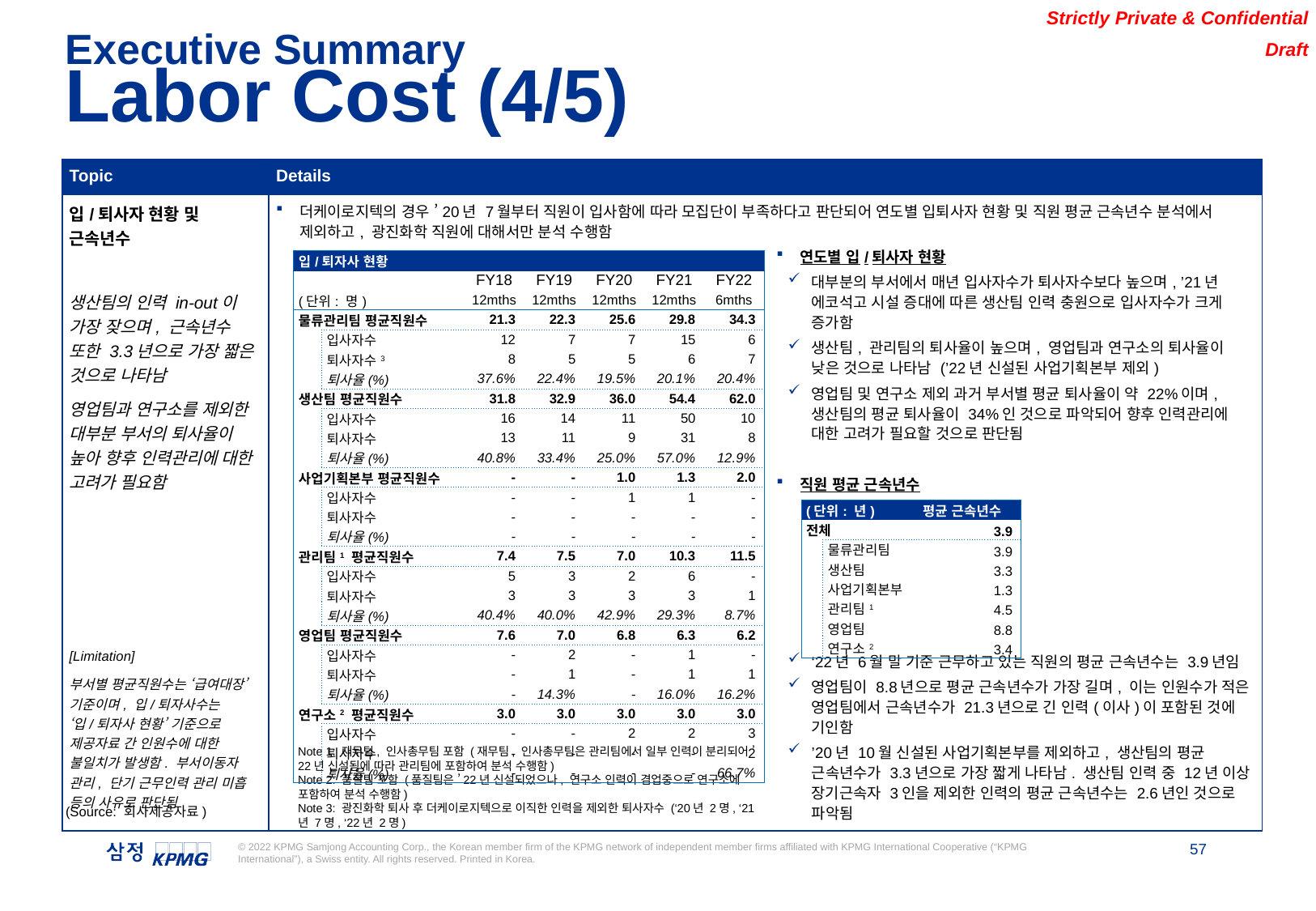

Executive Summary
Labor Cost (4/5)
| Topic | Details |
| --- | --- |
| 입/퇴사자 현황 및 근속년수 생산팀의 인력 in-out이 가장 잦으며, 근속년수 또한 3.3년으로 가장 짧은 것으로 나타남 영업팀과 연구소를 제외한 대부분 부서의 퇴사율이 높아 향후 인력관리에 대한 고려가 필요함 [Limitation] 부서별 평균직원수는 ‘급여대장’ 기준이며, 입/퇴자사수는 ‘입/퇴자사 현황’ 기준으로 제공자료 간 인원수에 대한 불일치가 발생함. 부서이동자 관리, 단기 근무인력 관리 미흡 등의 사유로 판단됨 | 더케이로지텍의 경우 ’20년 7월부터 직원이 입사함에 따라 모집단이 부족하다고 판단되어 연도별 입퇴사자 현황 및 직원 평균 근속년수 분석에서 제외하고, 광진화학 직원에 대해서만 분석 수행함 연도별 입/퇴사자 현황 대부분의 부서에서 매년 입사자수가 퇴사자수보다 높으며, ’21년 에코석고 시설 증대에 따른 생산팀 인력 충원으로 입사자수가 크게 증가함 생산팀, 관리팀의 퇴사율이 높으며, 영업팀과 연구소의 퇴사율이 낮은 것으로 나타남 (’22년 신설된 사업기획본부 제외) 영업팀 및 연구소 제외 과거 부서별 평균 퇴사율이 약 22%이며, 생산팀의 평균 퇴사율이 34%인 것으로 파악되어 향후 인력관리에 대한 고려가 필요할 것으로 판단됨 직원 평균 근속년수 ‘22년 6월 말 기준 근무하고 있는 직원의 평균 근속년수는 3.9년임 영업팀이 8.8년으로 평균 근속년수가 가장 길며, 이는 인원수가 적은 영업팀에서 근속년수가 21.3년으로 긴 인력(이사)이 포함된 것에 기인함 ’20년 10월 신설된 사업기획본부를 제외하고, 생산팀의 평균 근속년수가 3.3년으로 가장 짧게 나타남. 생산팀 인력 중 12년 이상 장기근속자 3인을 제외한 인력의 평균 근속년수는 2.6년인 것으로 파악됨 |
| 입/퇴자사 현황 |  |  |  |  |  |  |
| --- | --- | --- | --- | --- | --- | --- |
|  |  | FY18 | FY19 | FY20 | FY21 | FY22 |
| (단위: 명) |  | 12mths | 12mths | 12mths | 12mths | 6mths |
| 물류관리팀 평균직원수 |  | 21.3 | 22.3 | 25.6 | 29.8 | 34.3 |
|  | 입사자수 | 12 | 7 | 7 | 15 | 6 |
|  | 퇴사자수3 | 8 | 5 | 5 | 6 | 7 |
|  | 퇴사율(%) | 37.6% | 22.4% | 19.5% | 20.1% | 20.4% |
| 생산팀 평균직원수 |  | 31.8 | 32.9 | 36.0 | 54.4 | 62.0 |
|  | 입사자수 | 16 | 14 | 11 | 50 | 10 |
|  | 퇴사자수 | 13 | 11 | 9 | 31 | 8 |
|  | 퇴사율(%) | 40.8% | 33.4% | 25.0% | 57.0% | 12.9% |
| 사업기획본부 평균직원수 |  | - | - | 1.0 | 1.3 | 2.0 |
|  | 입사자수 | - | - | 1 | 1 | - |
|  | 퇴사자수 | - | - | - | - | - |
|  | 퇴사율(%) | - | - | - | - | - |
| 관리팀1 평균직원수 |  | 7.4 | 7.5 | 7.0 | 10.3 | 11.5 |
|  | 입사자수 | 5 | 3 | 2 | 6 | - |
|  | 퇴사자수 | 3 | 3 | 3 | 3 | 1 |
|  | 퇴사율(%) | 40.4% | 40.0% | 42.9% | 29.3% | 8.7% |
| 영업팀 평균직원수 |  | 7.6 | 7.0 | 6.8 | 6.3 | 6.2 |
|  | 입사자수 | - | 2 | - | 1 | - |
|  | 퇴사자수 | - | 1 | - | 1 | 1 |
|  | 퇴사율(%) | - | 14.3% | - | 16.0% | 16.2% |
| 연구소2 평균직원수 |  | 3.0 | 3.0 | 3.0 | 3.0 | 3.0 |
|  | 입사자수 | - | - | 2 | 2 | 3 |
|  | 퇴사자수 | - | - | - | - | 2 |
|  | 퇴사율(%) | - | - | - | - | 66.7% |
| (단위: 년) |  | 평균 근속년수 |
| --- | --- | --- |
| 전체 |  | 3.9 |
|  | 물류관리팀 | 3.9 |
|  | 생산팀 | 3.3 |
|  | 사업기획본부 | 1.3 |
|  | 관리팀1 | 4.5 |
|  | 영업팀 | 8.8 |
|  | 연구소2 | 3.4 |
Note 1: 재무팀, 인사총무팀 포함 (재무팀, 인사총무팀은 관리팀에서 일부 인력이 분리되어 ’22년 신설됨에 따라 관리팀에 포함하여 분석 수행함)
Note 2: 품질팀 포함 (품질팀은 ’22년 신설되었으나, 연구소 인력이 겸업중으로 연구소에 포함하여 분석 수행함)
Note 3: 광진화학 퇴사 후 더케이로지텍으로 이직한 인력을 제외한 퇴사자수 (‘20년 2명, ‘21년 7명, ‘22년 2명)
(Source: 회사제공자료)